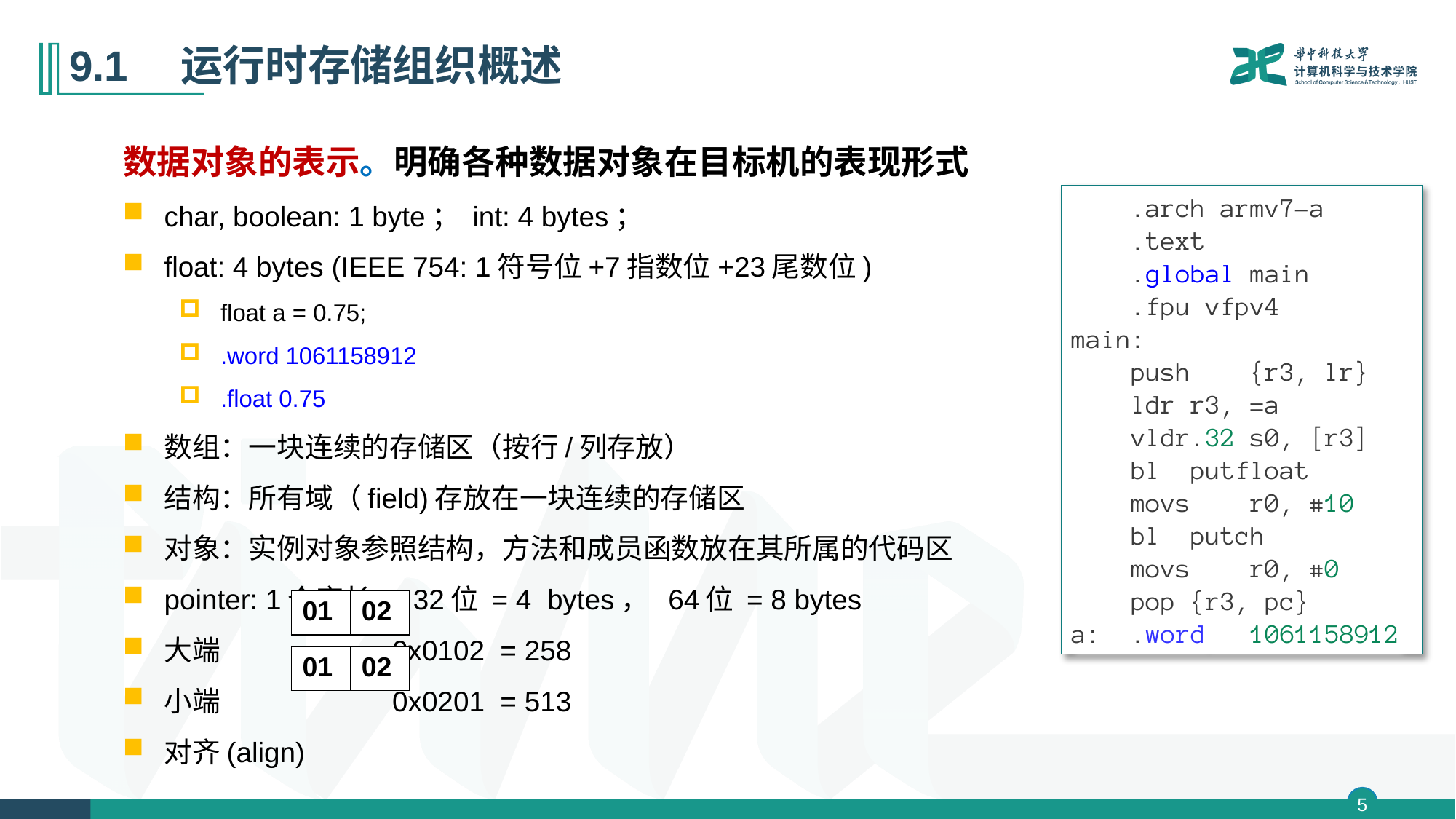

# 9.1　运行时存储组织概述
数据对象的表示。明确各种数据对象在目标机的表现形式
char, boolean: 1 byte； int: 4 bytes；
float: 4 bytes (IEEE 754: 1符号位+7指数位+23尾数位)
float a = 0.75;
.word 1061158912
.float 0.75
数组：一块连续的存储区（按行/列存放）
结构：所有域（field)存放在一块连续的存储区
对象：实例对象参照结构，方法和成员函数放在其所属的代码区
pointer: 1个字长。 32位 = 4  bytes，  64位 = 8 bytes
大端                          0x0102  = 258
小端                          0x0201  = 513
对齐(align)

    .arch armv7-a
    .text
    .global main
    .fpu vfpv4
main:
    push    {r3, lr}
    ldr r3, =a
    vldr.32 s0, [r3]
    bl  putfloat
    movs    r0, #10
    bl  putch
    movs    r0, #0
    pop {r3, pc}
a:  .word   1061158912
| 01 | 02 |
| --- | --- |
| 01 | 02 |
| --- | --- |